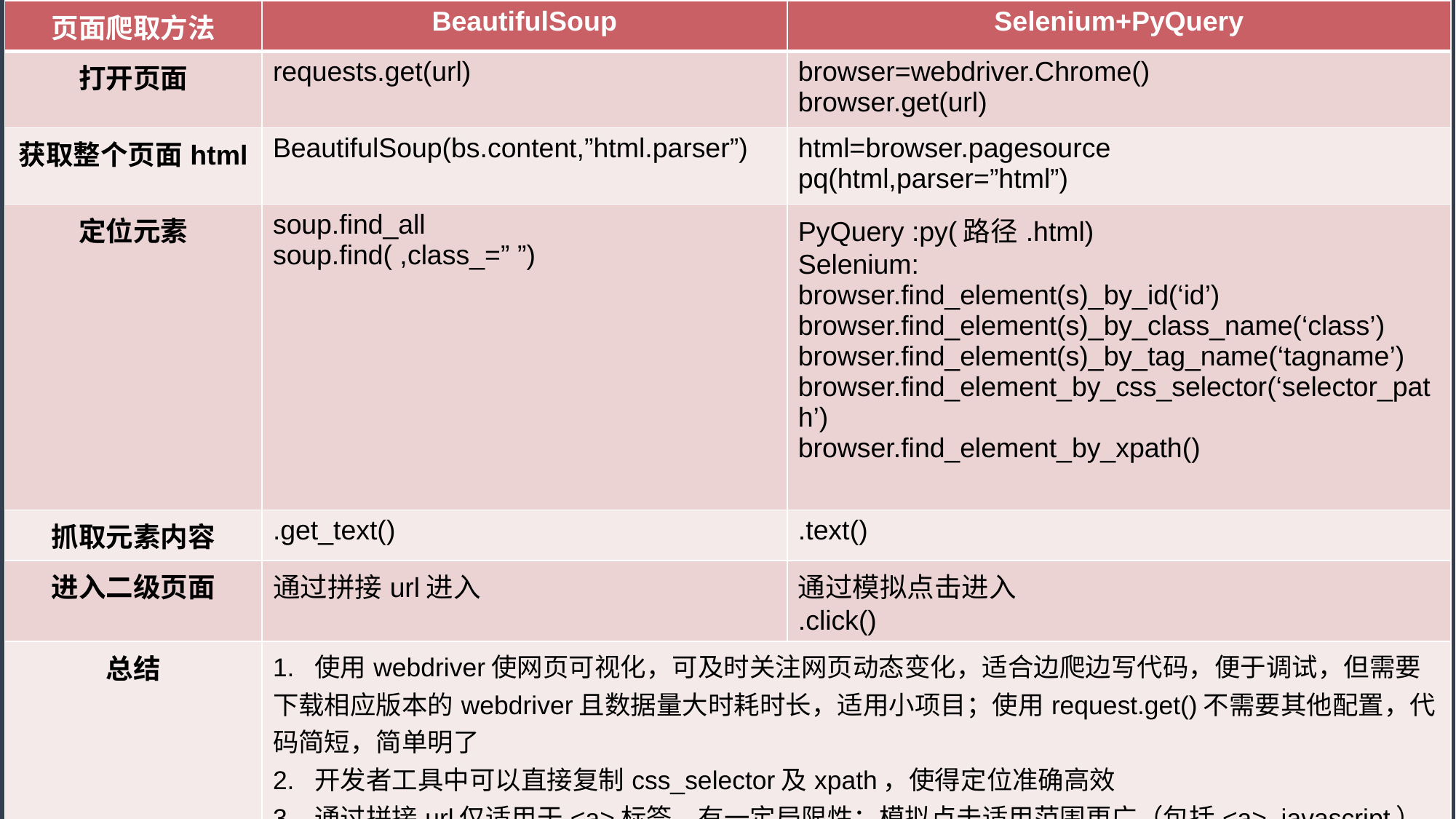

| 页面爬取方法 | BeautifulSoup | Selenium+PyQuery |
| --- | --- | --- |
| 打开页面 | requests.get(url) | browser=webdriver.Chrome() browser.get(url) |
| 获取整个页面html | BeautifulSoup(bs.content,”html.parser”) | html=browser.pagesource pq(html,parser=”html”) |
| 定位元素 | soup.find\_all soup.find( ,class\_=” ”) | PyQuery :py(路径.html) Selenium: browser.find\_element(s)\_by\_id(‘id’) browser.find\_element(s)\_by\_class\_name(‘class’) browser.find\_element(s)\_by\_tag\_name(‘tagname’) browser.find\_element\_by\_css\_selector(‘selector\_path’) browser.find\_element\_by\_xpath() |
| 抓取元素内容 | .get\_text() | .text() |
| 进入二级页面 | 通过拼接url进入 | 通过模拟点击进入 .click() |
| 总结 | 1. 使用webdriver使网页可视化，可及时关注网页动态变化，适合边爬边写代码，便于调试，但需要下载相应版本的webdriver且数据量大时耗时长，适用小项目；使用request.get()不需要其他配置，代码简短，简单明了 2. 开发者工具中可以直接复制css\_selector及xpath，使得定位准确高效 3. 通过拼接url仅适用于<a>标签，有一定局限性；模拟点击适用范围更广（包括<a>, javascript），但容易出现一系列问题如新页面无法完全加载且涉及句柄的重定向 |  |